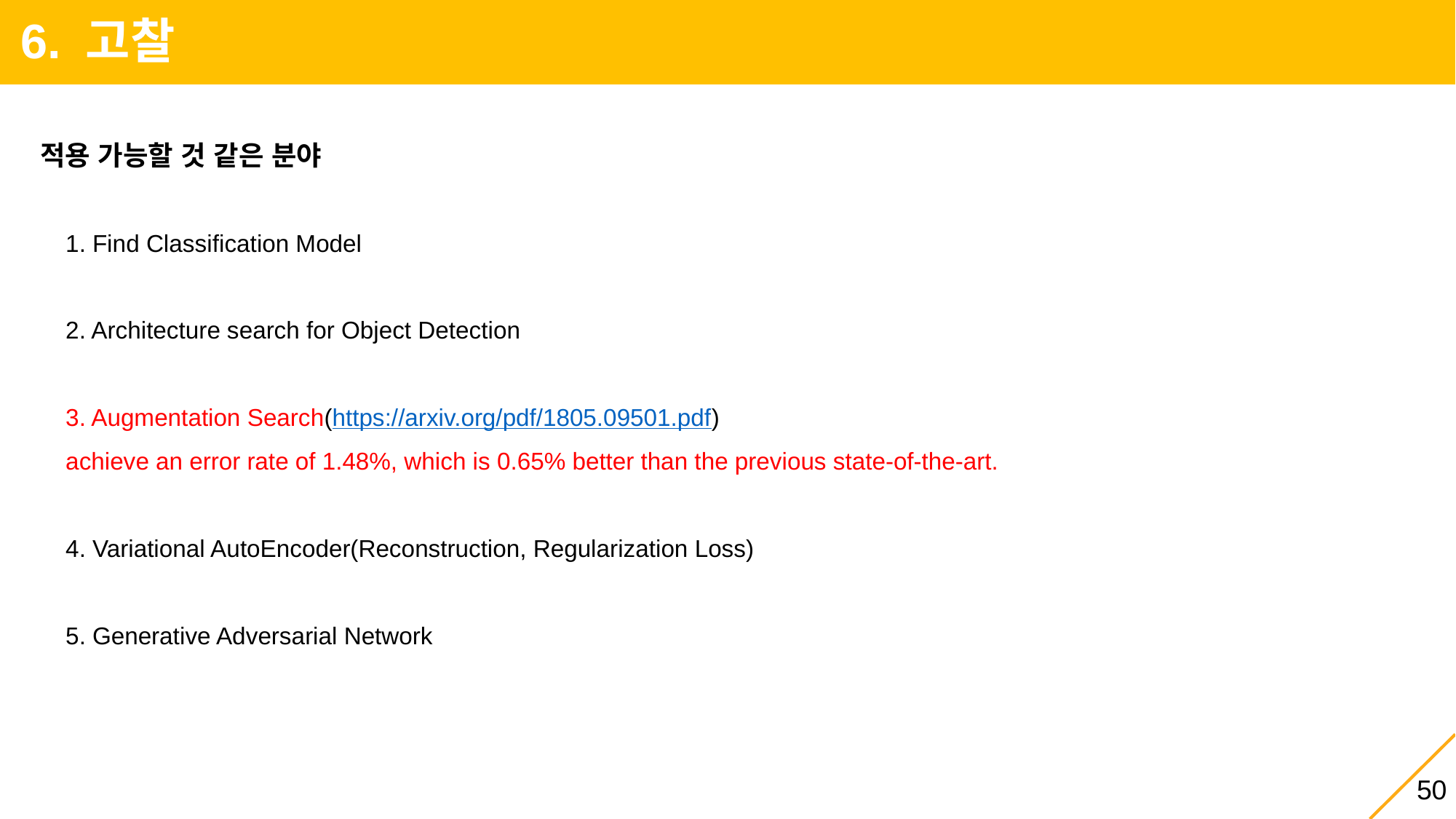

6. 고찰
적용 가능할 것 같은 분야

1. Find Classification Model

2. Architecture search for Object Detection

3. Augmentation Search(https://arxiv.org/pdf/1805.09501.pdf)
achieve an error rate of 1.48%, which is 0.65% better than the previous state-of-the-art.

4. Variational AutoEncoder(Reconstruction, Regularization Loss)

5. Generative Adversarial Network
50